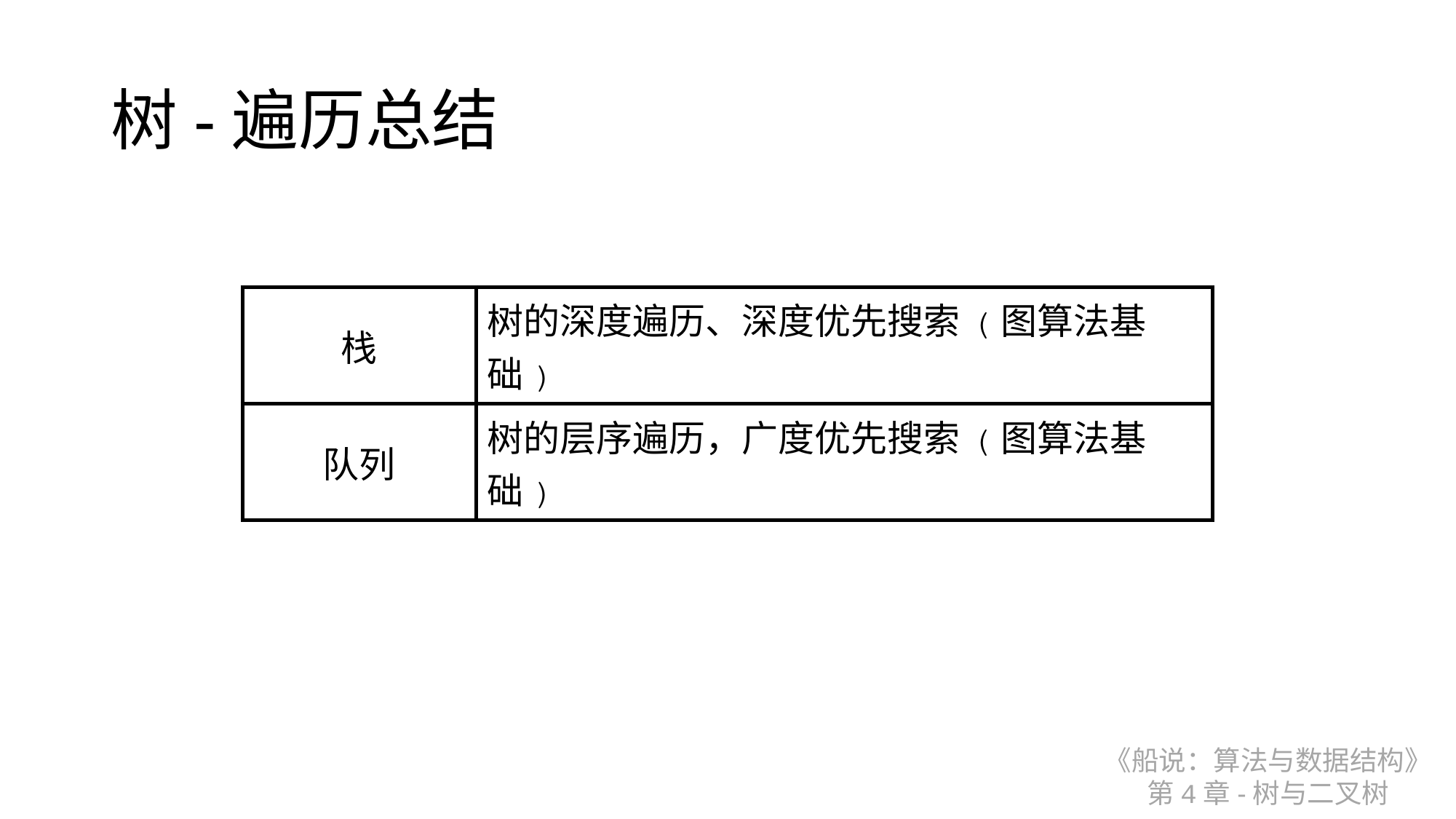

# 树-遍历总结
| 栈 | 树的深度遍历、深度优先搜索(图算法基础) |
| --- | --- |
| 队列 | 树的层序遍历，广度优先搜索(图算法基础) |